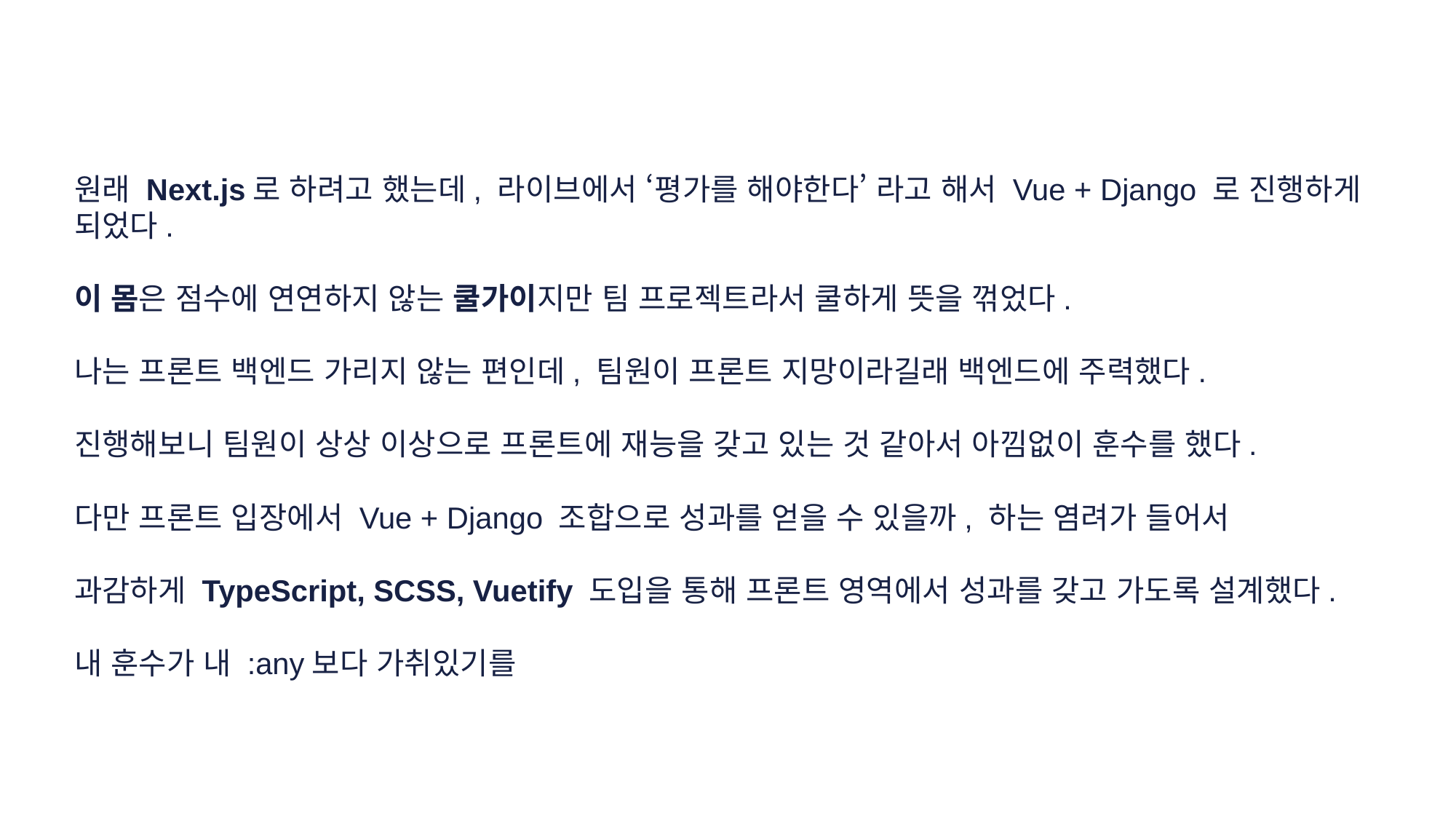

원래 Next.js로 하려고 했는데, 라이브에서 ‘평가를 해야한다’ 라고 해서 Vue + Django 로 진행하게 되었다.

이 몸은 점수에 연연하지 않는 쿨가이지만 팀 프로젝트라서 쿨하게 뜻을 꺾었다.

나는 프론트 백엔드 가리지 않는 편인데, 팀원이 프론트 지망이라길래 백엔드에 주력했다.

진행해보니 팀원이 상상 이상으로 프론트에 재능을 갖고 있는 것 같아서 아낌없이 훈수를 했다.

다만 프론트 입장에서 Vue + Django 조합으로 성과를 얻을 수 있을까, 하는 염려가 들어서

과감하게 TypeScript, SCSS, Vuetify 도입을 통해 프론트 영역에서 성과를 갖고 가도록 설계했다.

내 훈수가 내 :any보다 가취있기를